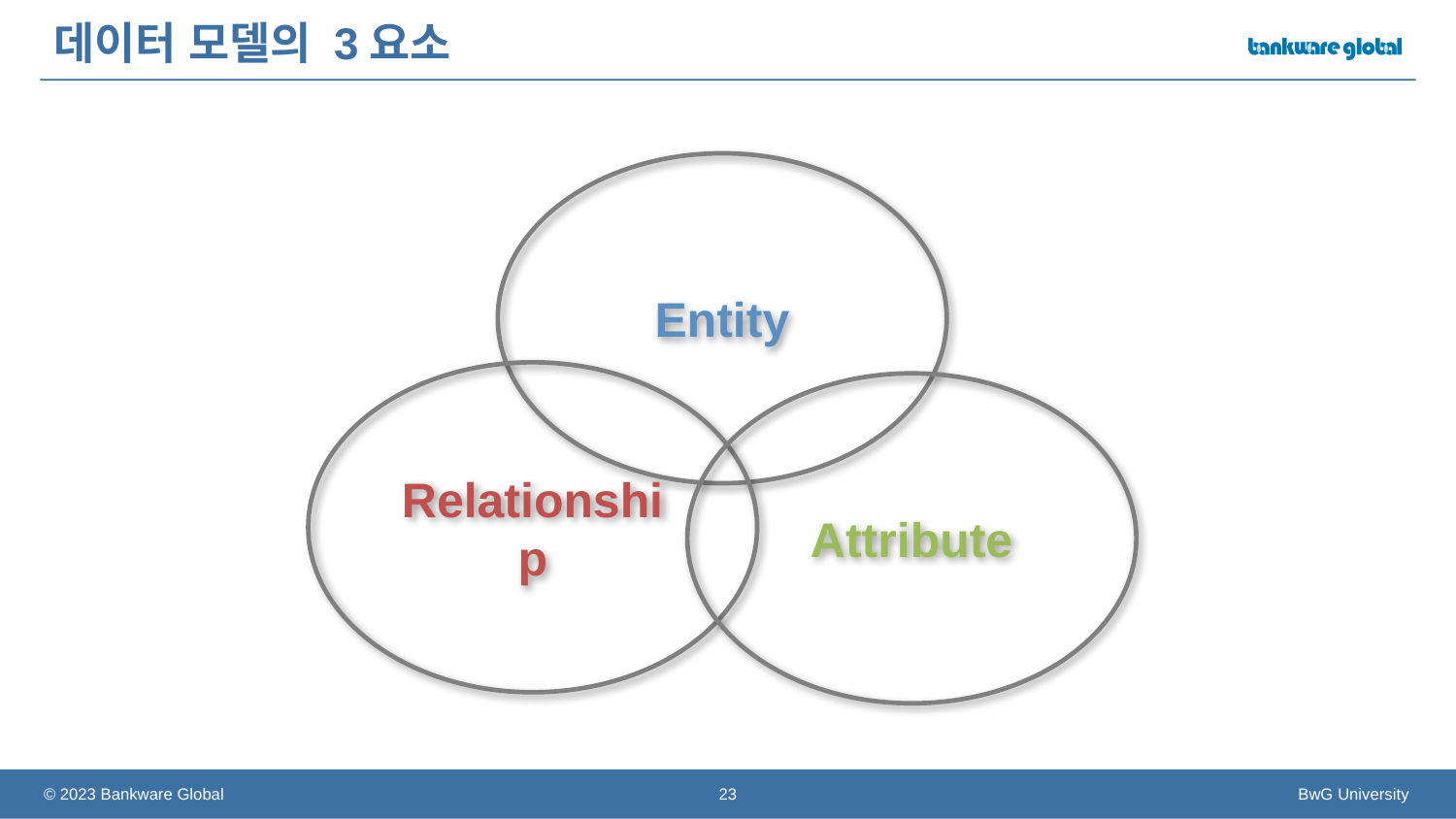

# 데이터 모델의 3요소
Entity
Relationship
Attribute
23